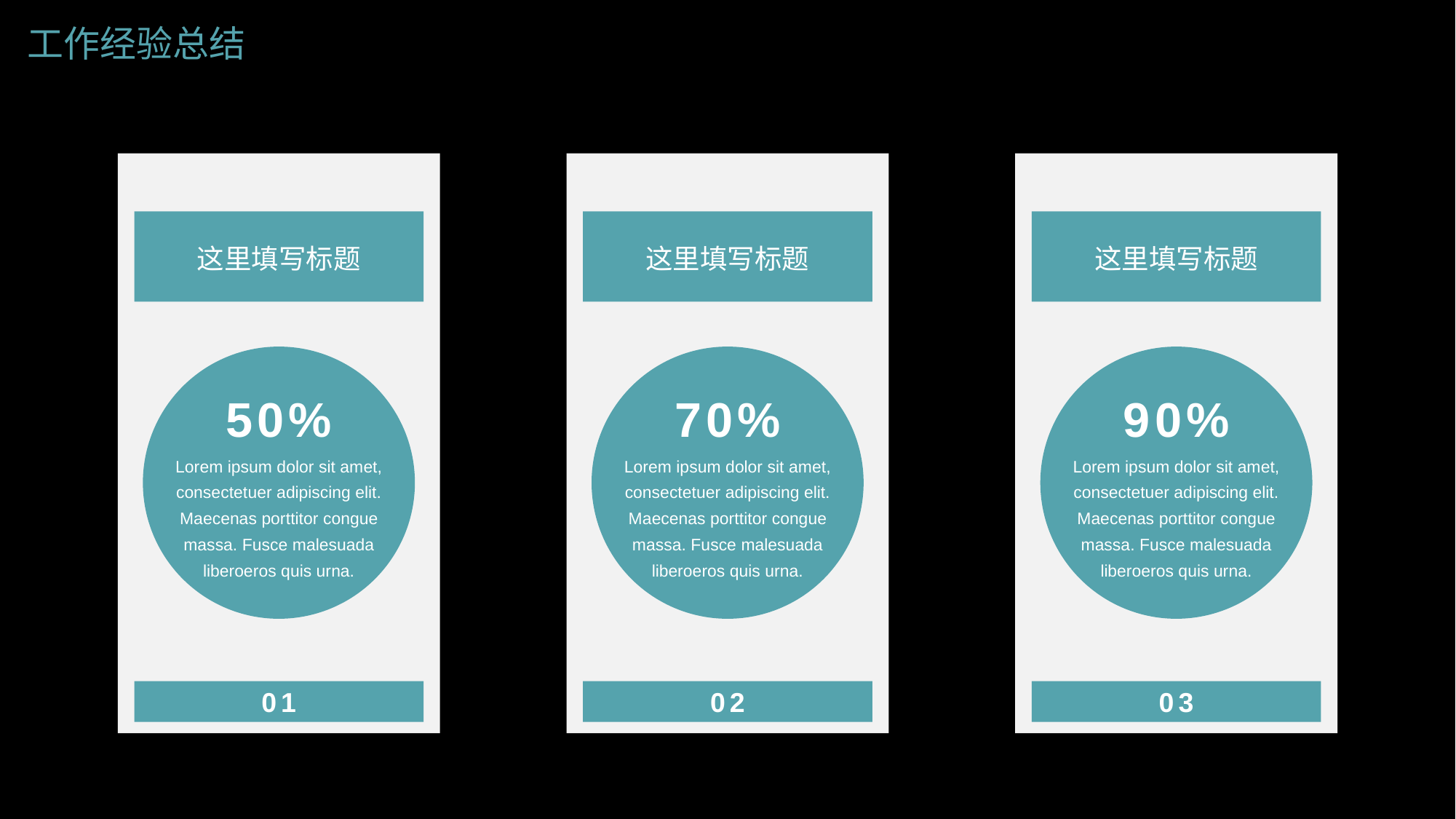

工作经验总结

这里填写标题
这里填写标题
这里填写标题

50%
70%
90%
Lorem ipsum dolor sit amet, consectetuer adipiscing elit. Maecenas porttitor congue massa. Fusce malesuada liberoeros quis urna.
Lorem ipsum dolor sit amet, consectetuer adipiscing elit. Maecenas porttitor congue massa. Fusce malesuada liberoeros quis urna.
Lorem ipsum dolor sit amet, consectetuer adipiscing elit. Maecenas porttitor congue massa. Fusce malesuada liberoeros quis urna.
01
02
03